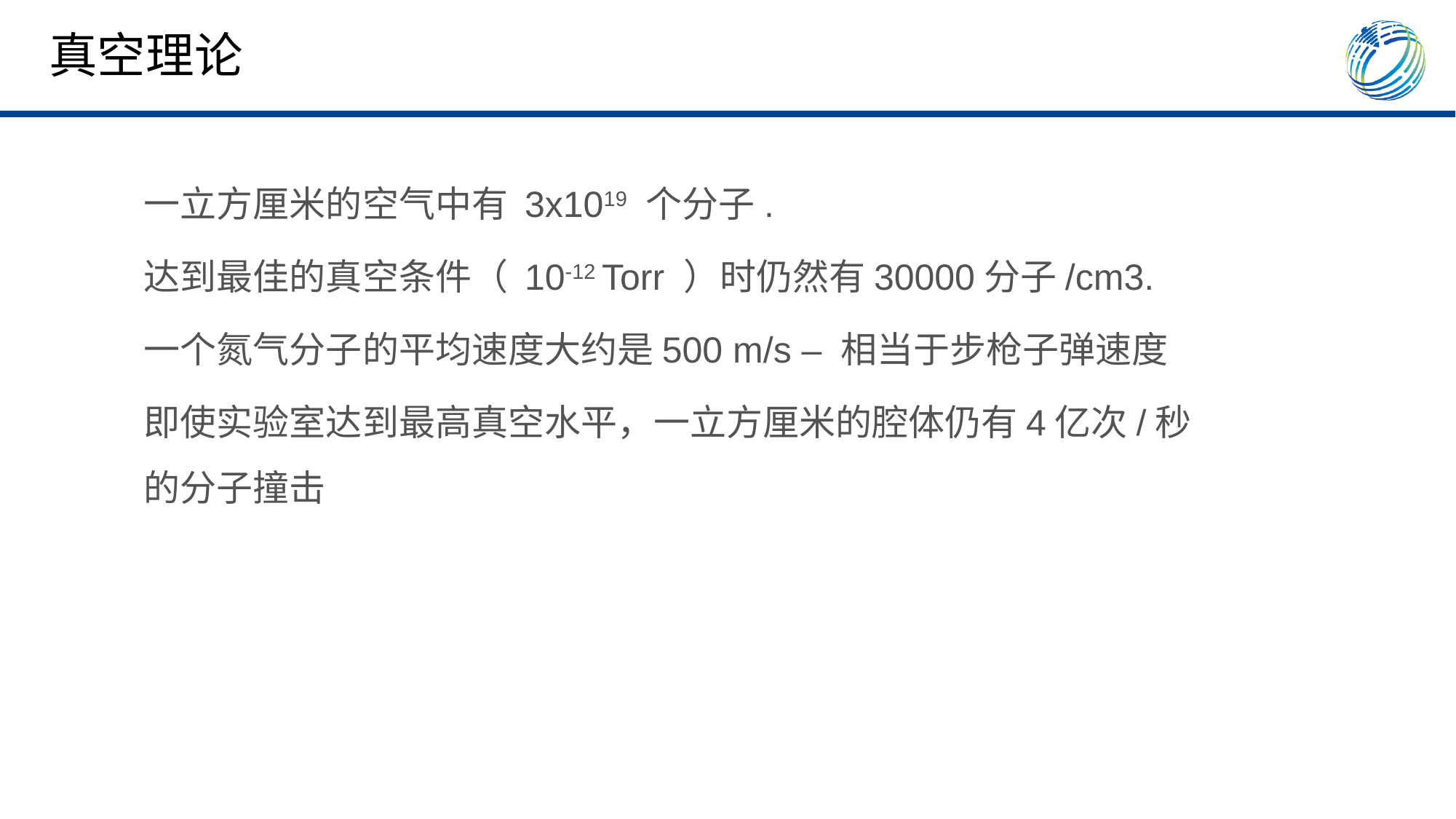

真空理论
一立方厘米的空气中有 3x1019 个分子.
达到最佳的真空条件（ 10-12 Torr ）时仍然有30000分子/cm3.
一个氮气分子的平均速度大约是500 m/s – 相当于步枪子弹速度
即使实验室达到最高真空水平，一立方厘米的腔体仍有4亿次/秒的分子撞击